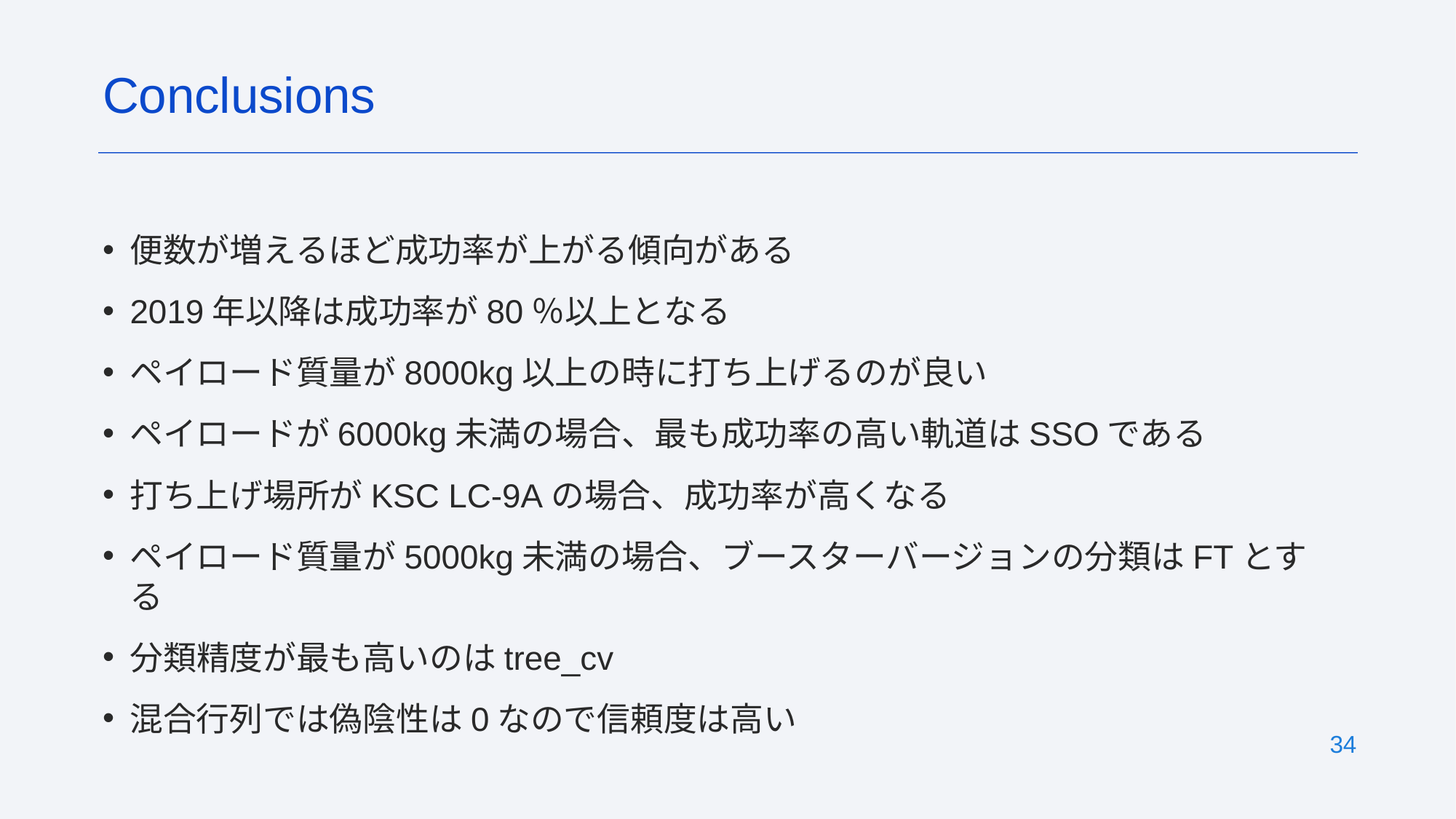

Conclusions
便数が増えるほど成功率が上がる傾向がある
2019年以降は成功率が80％以上となる
ペイロード質量が8000kg以上の時に打ち上げるのが良い
ペイロードが6000kg未満の場合、最も成功率の高い軌道はSSOである
打ち上げ場所がKSC LC-9Aの場合、成功率が高くなる
ペイロード質量が5000kg未満の場合、ブースターバージョンの分類はFTとする
分類精度が最も高いのはtree_cv
混合行列では偽陰性は0なので信頼度は高い
34